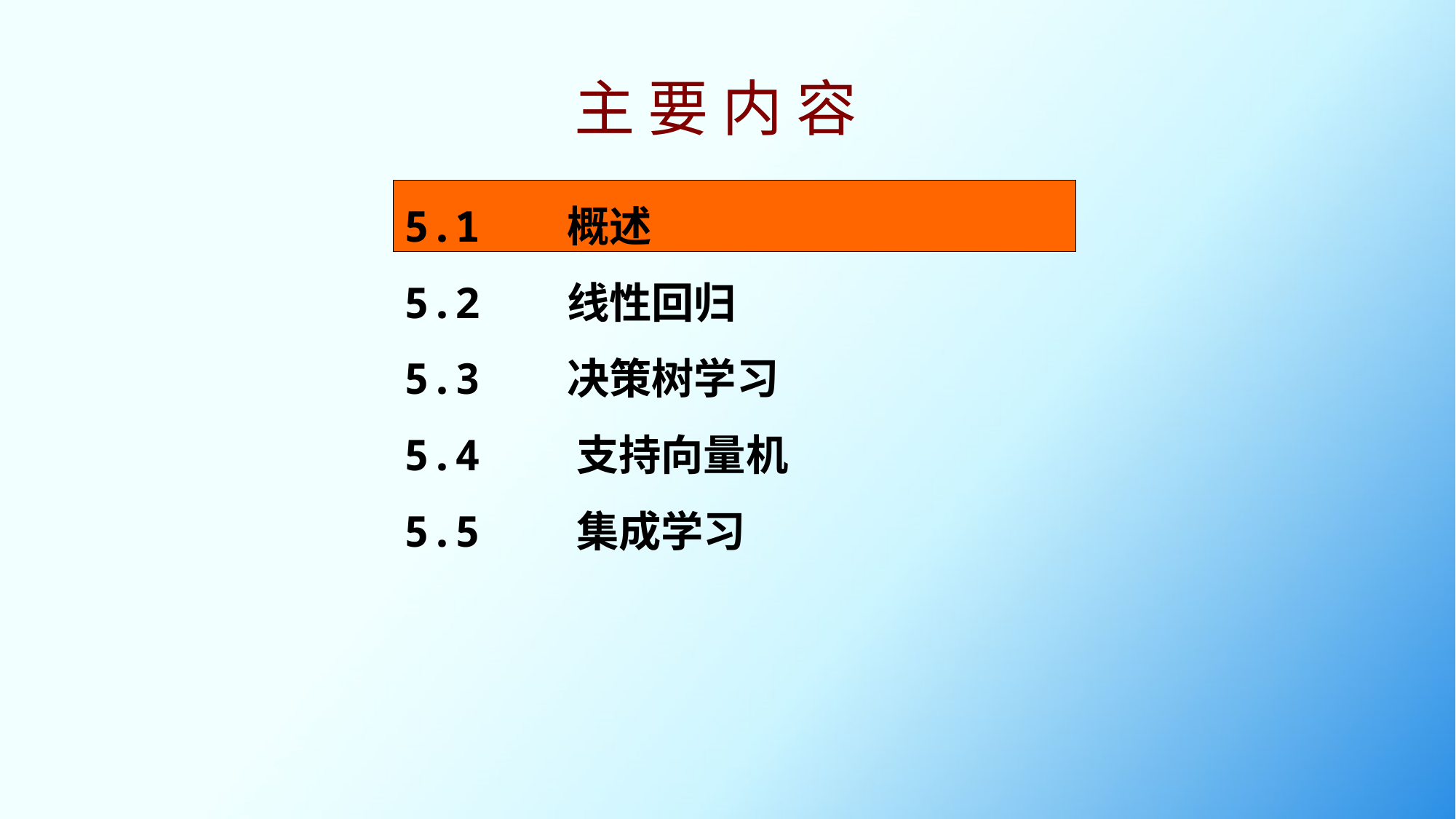

# 主 要 内 容

5.1   概述
5.2   线性回归
5.3   决策树学习
5.4	 支持向量机
5.5	 集成学习